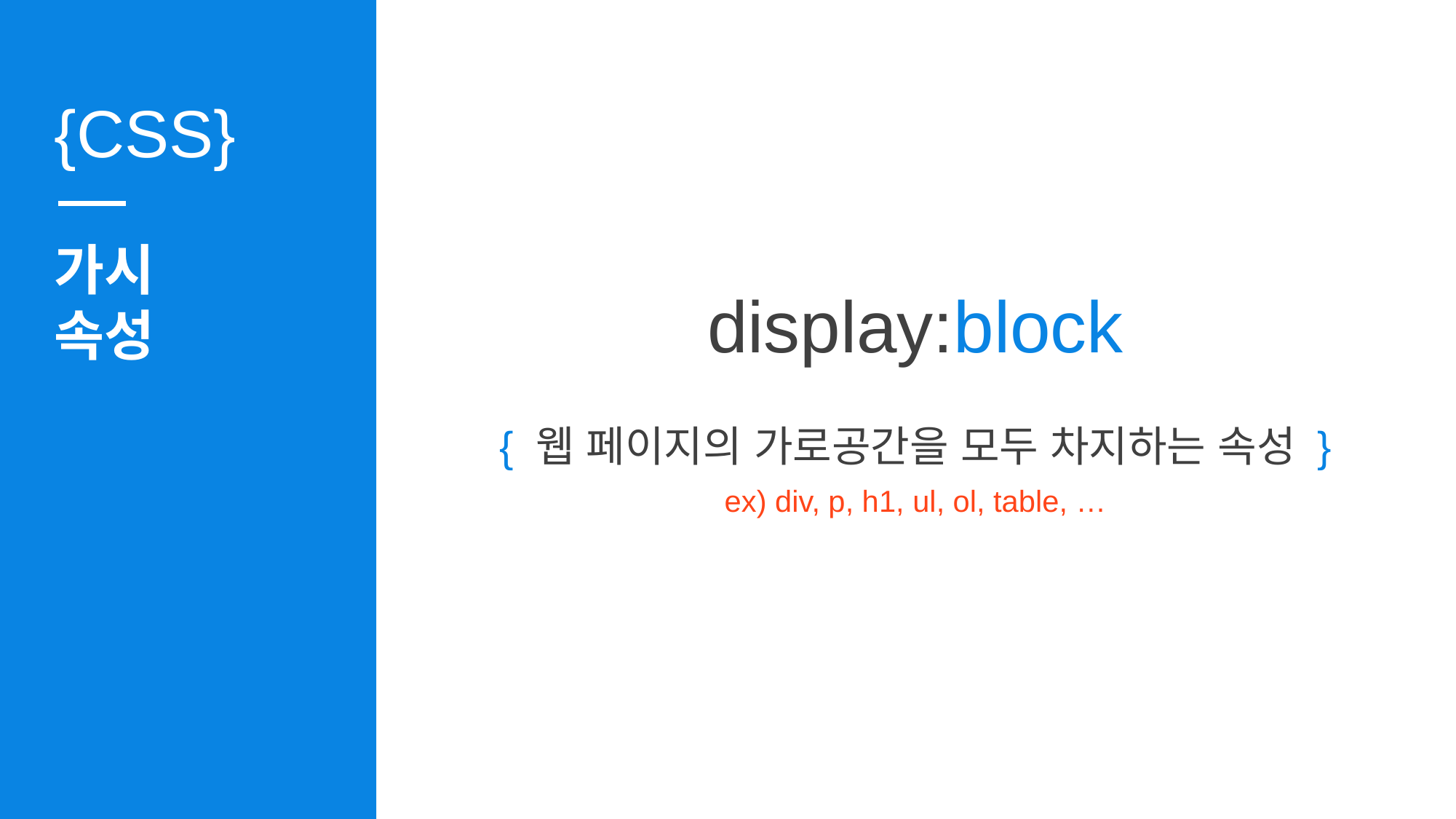

가시
속성
display:block
{ 웹 페이지의 가로공간을 모두 차지하는 속성 }
ex) div, p, h1, ul, ol, table, …